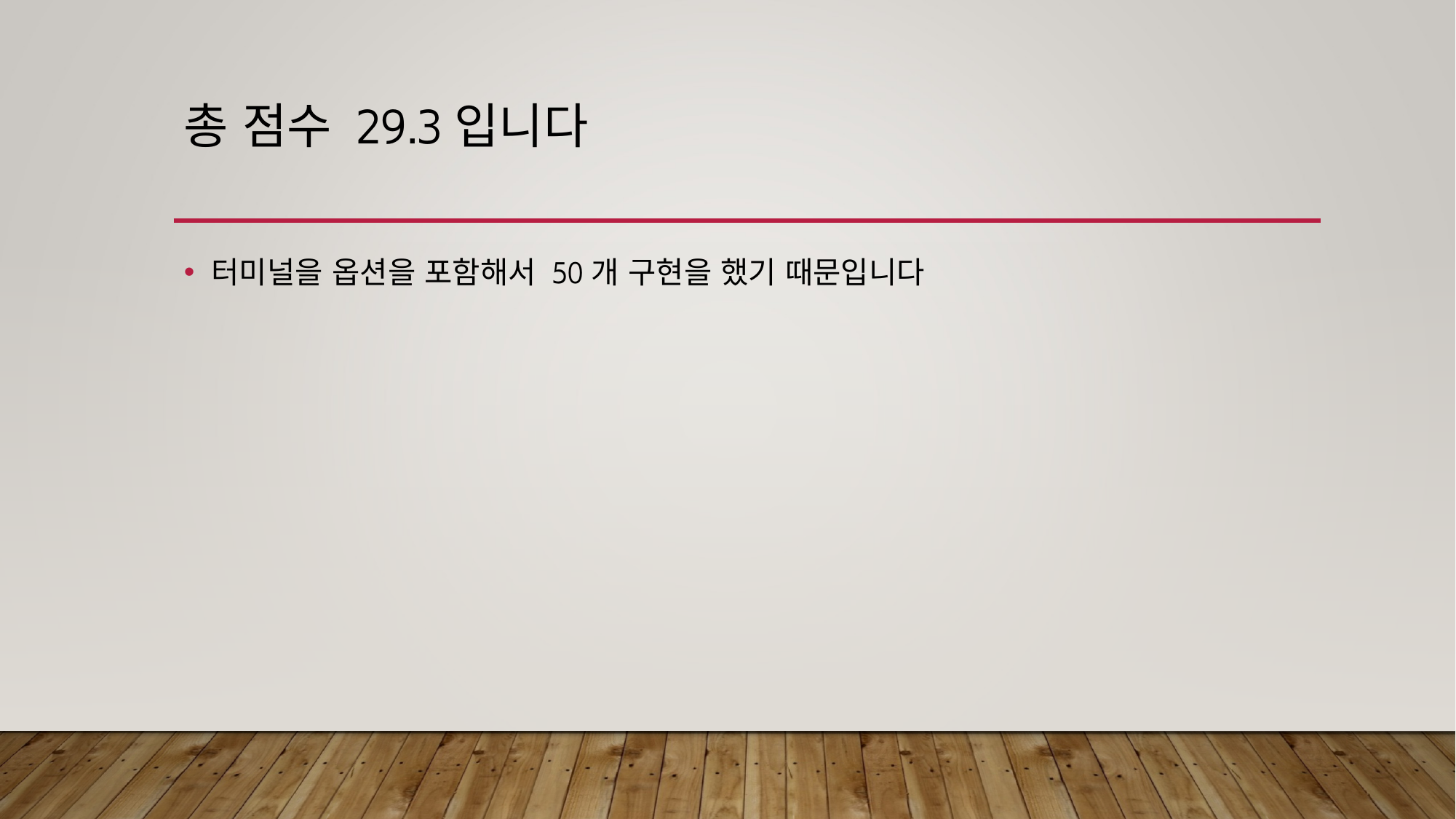

# 총 점수 29.3입니다
터미널을 옵션을 포함해서 50개 구현을 했기 때문입니다